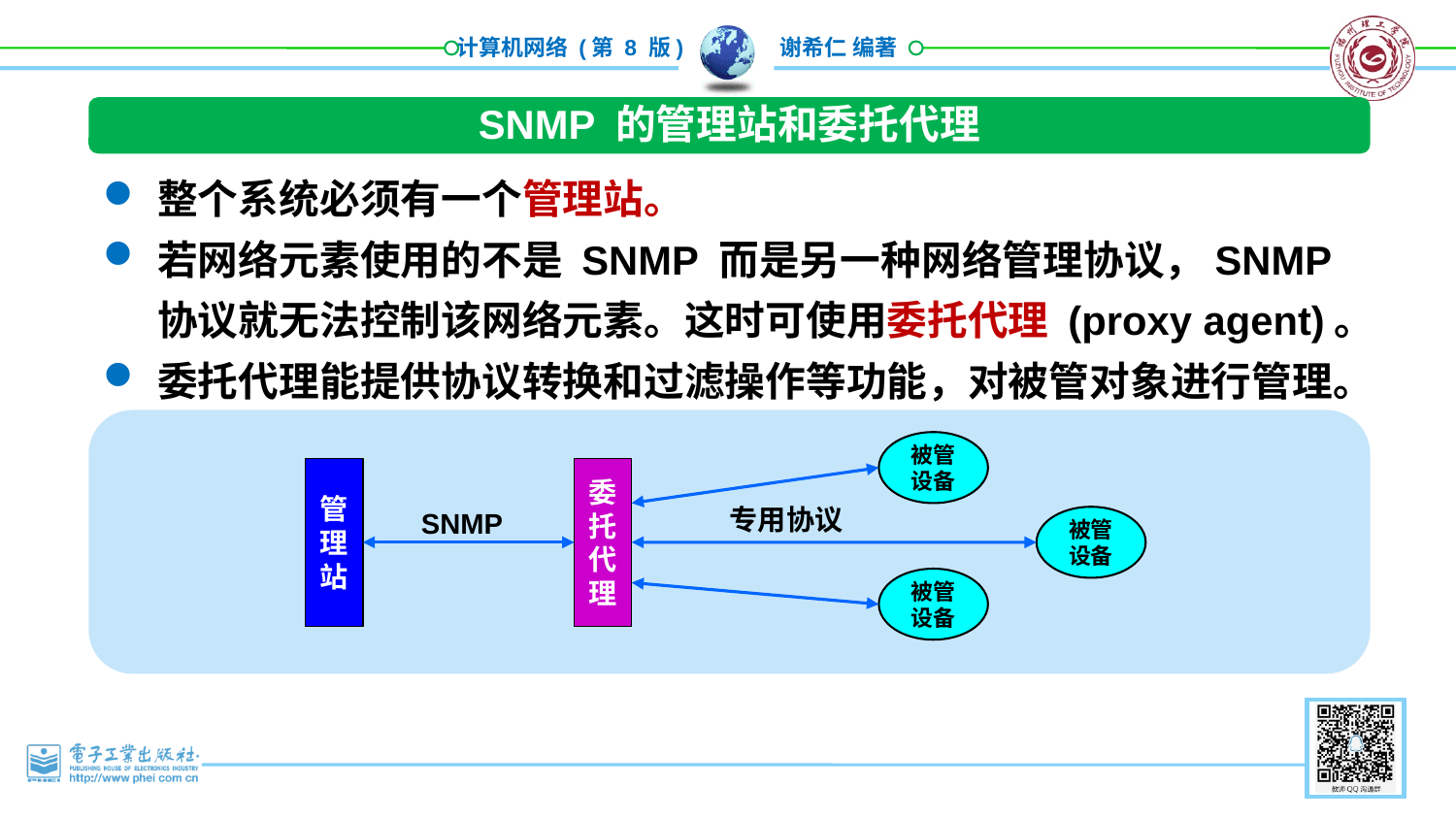

SNMP 的管理站和委托代理

整个系统必须有一个管理站。
若网络元素使用的不是 SNMP 而是另一种网络管理协议，SNMP 协议就无法控制该网络元素。这时可使用委托代理 (proxy agent)。
委托代理能提供协议转换和过滤操作等功能，对被管对象进行管理。

被管设备
管理站
委托代理
专用协议
SNMP
被管设备
被管设备